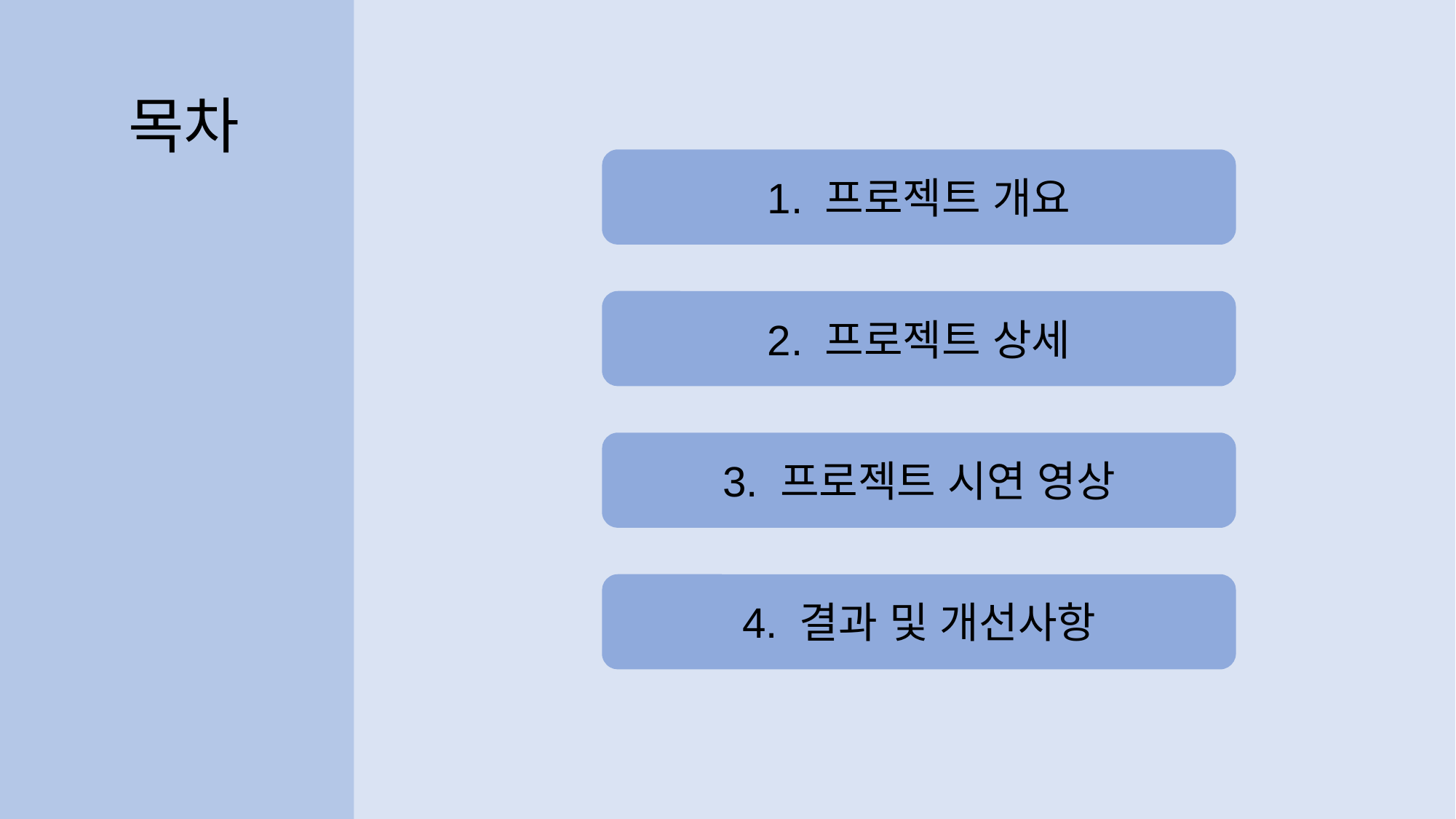

목차

1. 프로젝트 개요

2. 프로젝트 상세

3. 프로젝트 시연 영상

4. 결과 및 개선사항